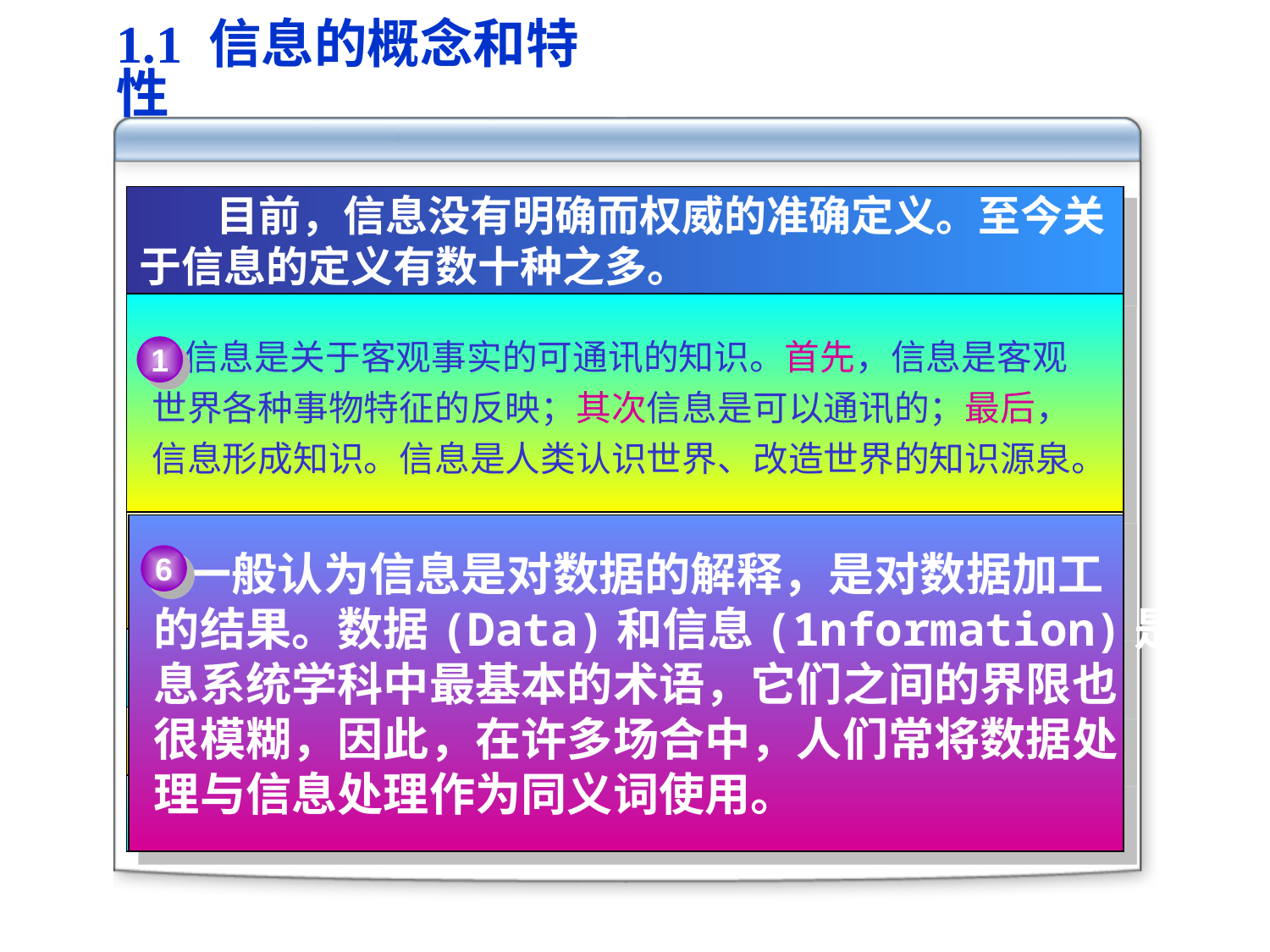

1.1 信息的概念和特性
       目前，信息没有明确而权威的准确定义。至今关
于信息的定义有数十种之多。
   信息是关于客观事实的可通讯的知识。首先，信息是客观
世界各种事物特征的反映；其次信息是可以通讯的；最后，
信息形成知识。信息是人类认识世界、改造世界的知识源泉。
1
  信息是按特定方式组织在一起的客体属性的集合，它具有超
  出这些客体属性本身之外的价值。
2
  一般认为信息是对数据的解释，是对数据加工
的结果。数据(Data)和信息(1nformation)是信
息系统学科中最基本的术语，它们之间的界限也
很模糊，因此，在许多场合中，人们常将数据处
理与信息处理作为同义词使用。
6
  信息就是数据处理后得到的有用资料。
3
  信息就是事物不确定性的减少。
4
  信息是事物之间相互联系、相互作用状态的描述。
5